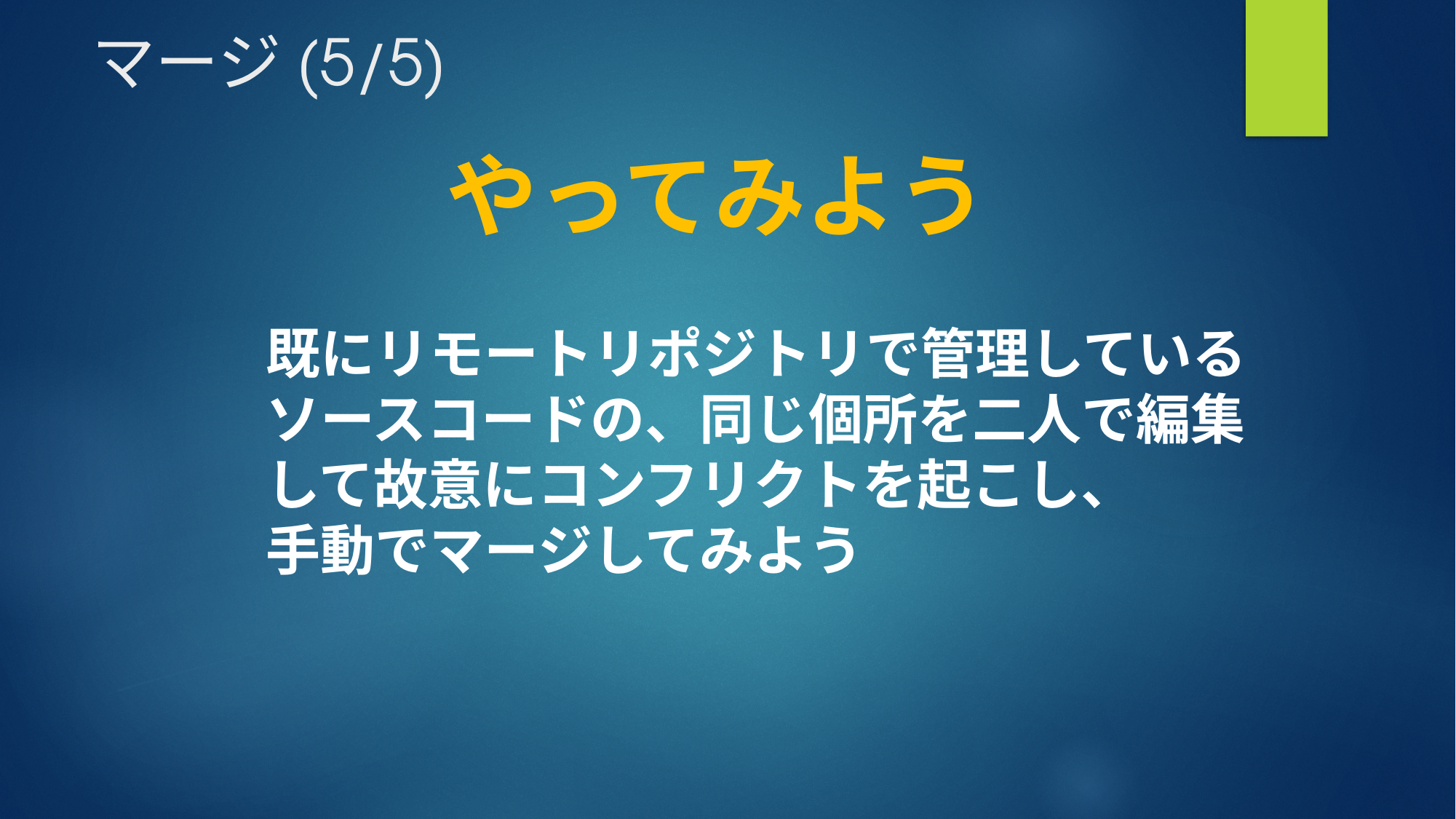

# マージ(5/5)
やってみよう
既にリモートリポジトリで管理しているソースコードの、同じ個所を二人で編集して故意にコンフリクトを起こし、
手動でマージしてみよう